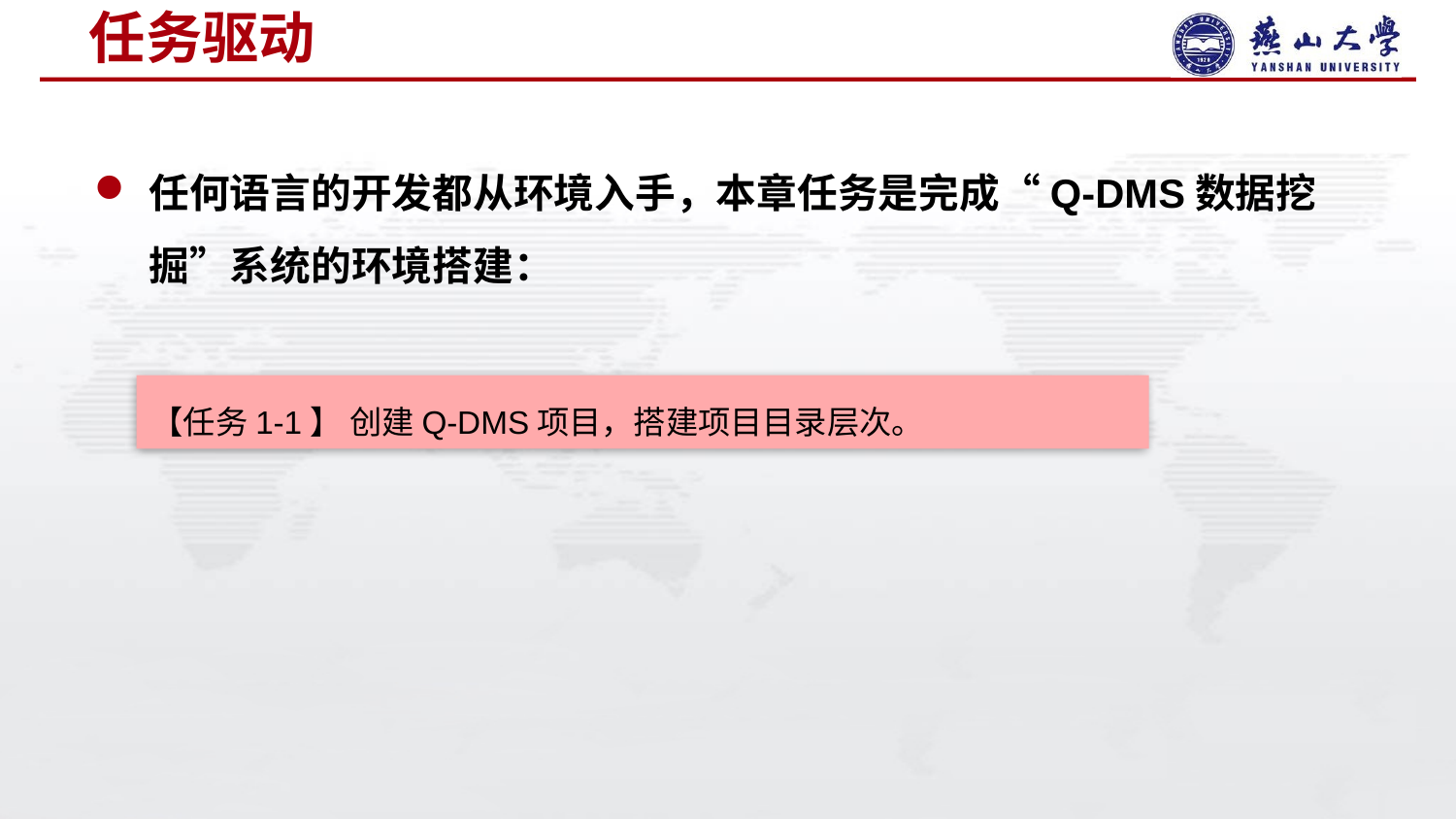

# 任务驱动
任何语言的开发都从环境入手，本章任务是完成“Q-DMS数据挖掘”系统的环境搭建：

【任务1-1】 创建Q-DMS项目，搭建项目目录层次。